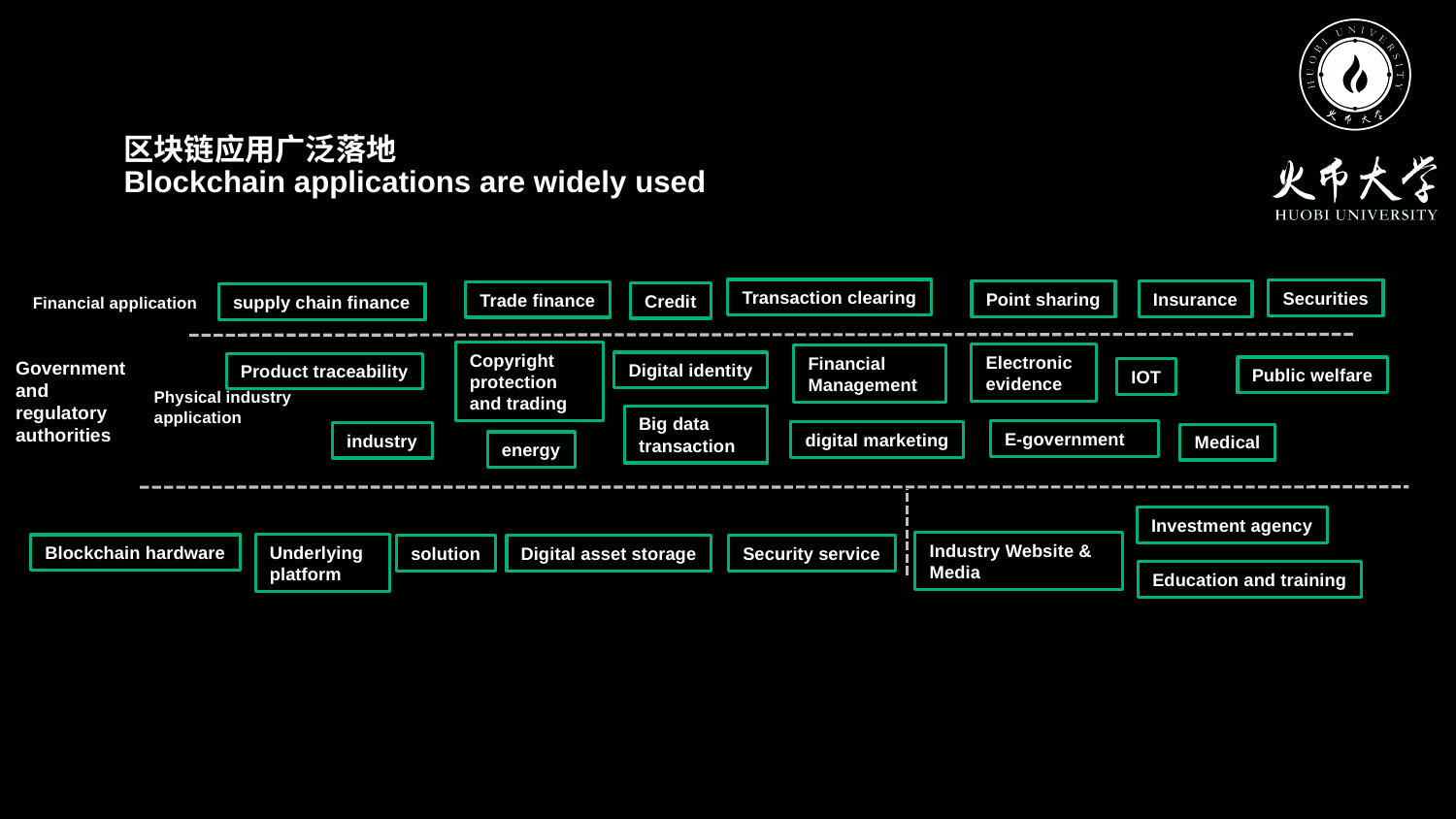

区块链应用广泛落地
Blockchain applications are widely used
Transaction clearing
Securities
Point sharing
Insurance
Trade finance
Credit
supply chain finance
Financial application
产业
应用
Copyright protection and trading
Electronic evidence
Financial Management
Government and regulatory authorities
Digital identity
Product traceability
Public welfare
IOT
Physical industry application
Big data transaction
E-government
digital marketing
industry
Medical
energy
行业服务
基础设施与平台
Investment agency
Industry Website & Media
Underlying platform
Blockchain hardware
solution
Digital asset storage
Security service
Education and training